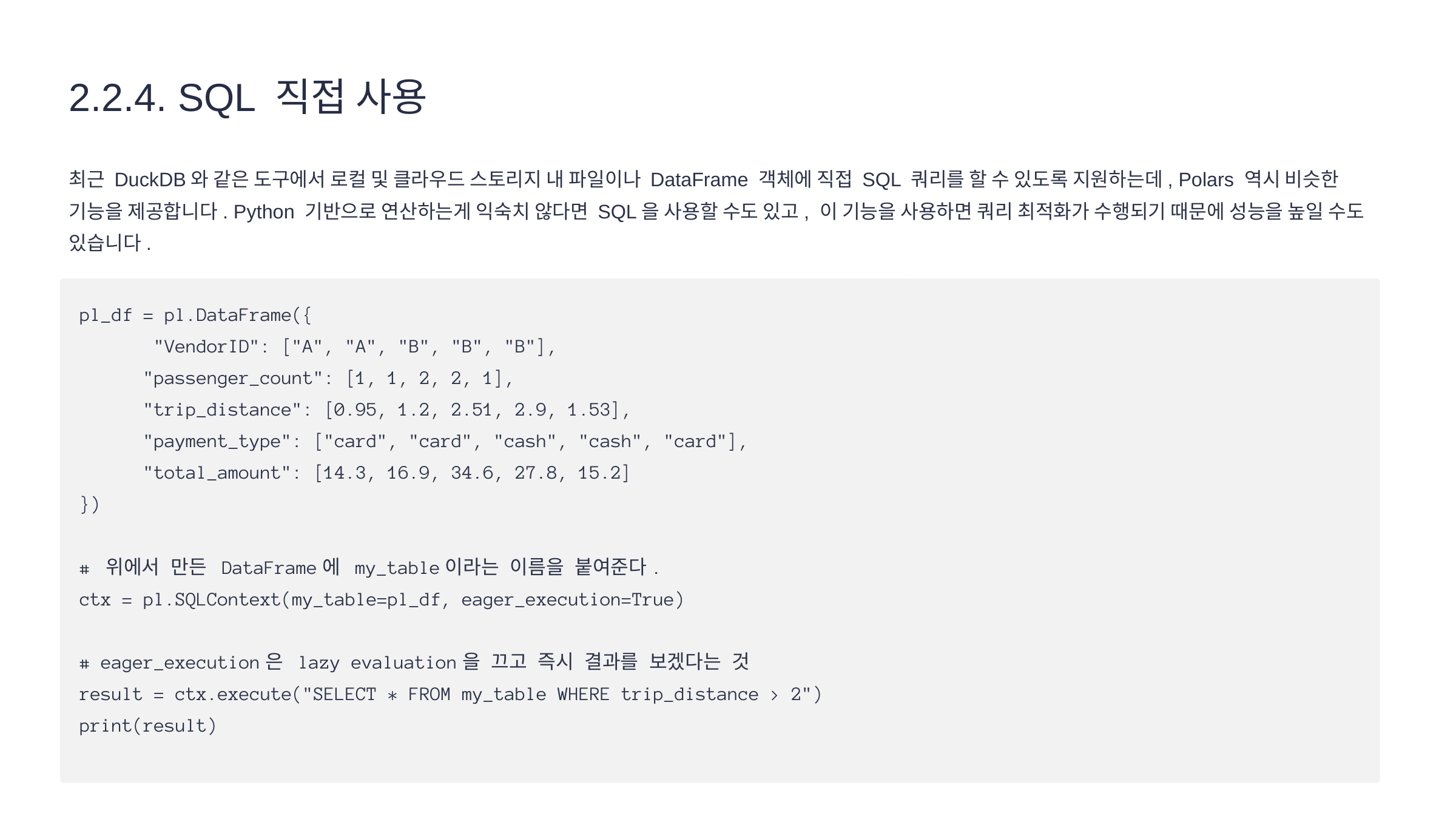

2.2.4. SQL 직접 사용
최근 DuckDB와 같은 도구에서 로컬 및 클라우드 스토리지 내 파일이나 DataFrame 객체에 직접 SQL 쿼리를 할 수 있도록 지원하는데, Polars 역시 비슷한 기능을 제공합니다. Python 기반으로 연산하는게 익숙치 않다면 SQL을 사용할 수도 있고, 이 기능을 사용하면 쿼리 최적화가 수행되기 때문에 성능을 높일 수도 있습니다.

pl_df = pl.DataFrame({
       "VendorID": ["A", "A", "B", "B", "B"],
      "passenger_count": [1, 1, 2, 2, 1],
      "trip_distance": [0.95, 1.2, 2.51, 2.9, 1.53],
      "payment_type": ["card", "card", "cash", "cash", "card"],
      "total_amount": [14.3, 16.9, 34.6, 27.8, 15.2]
})

# 위에서 만든 DataFrame에 my_table이라는 이름을 붙여준다.
ctx = pl.SQLContext(my_table=pl_df, eager_execution=True)

# eager_execution은 lazy evaluation을 끄고 즉시 결과를 보겠다는 것
result = ctx.execute("SELECT * FROM my_table WHERE trip_distance > 2")
print(result)